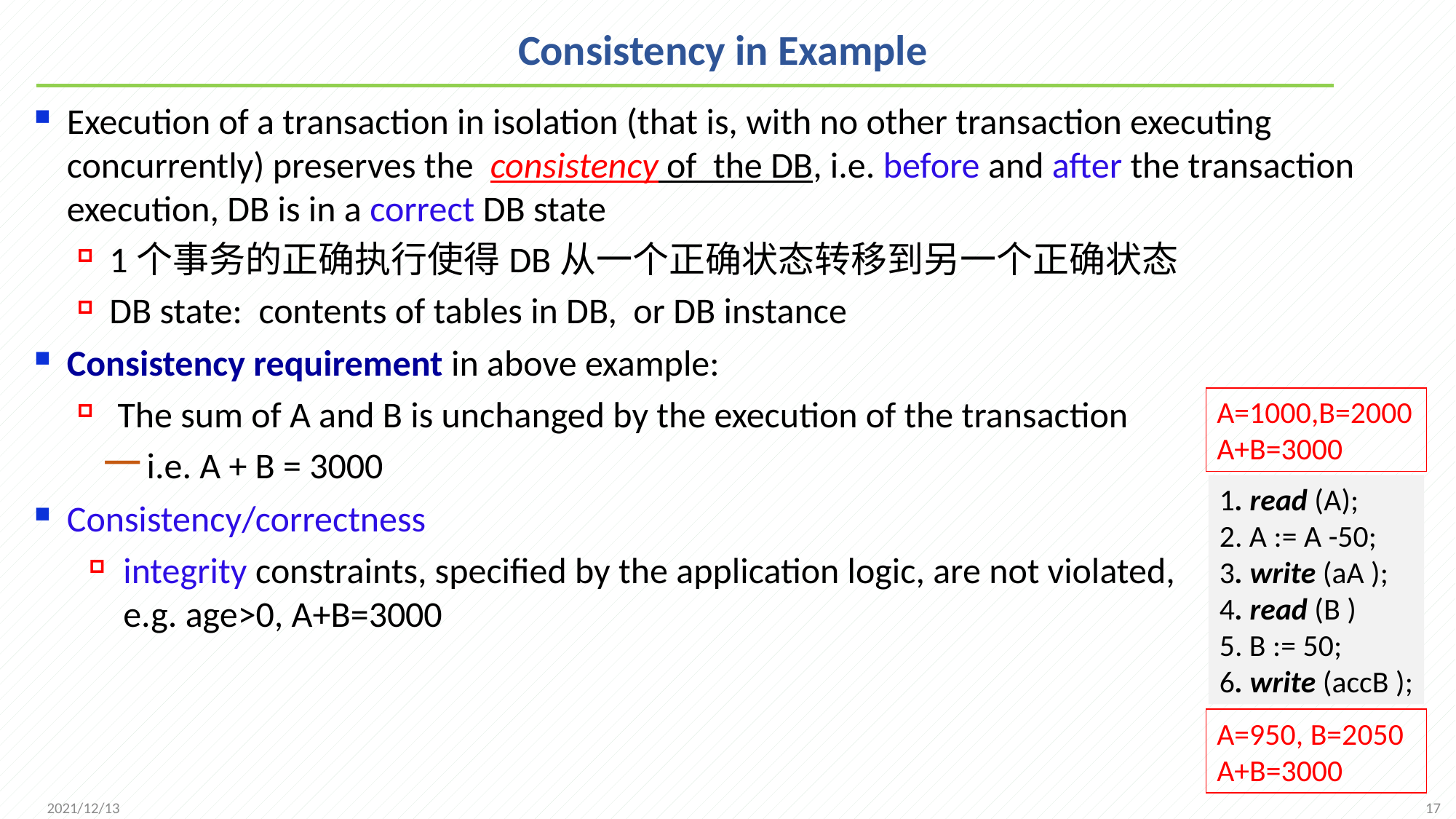

# Consistency in Example
Execution of a transaction in isolation (that is, with no other transaction executing concurrently) preserves the  consistency of  the DB, i.e. before and after the transaction execution, DB is in a correct DB state
1个事务的正确执行使得DB从一个正确状态转移到另一个正确状态
DB state:  contents of tables in DB,  or DB instance
Consistency requirement in above example:
 The sum of A and B is unchanged by the execution of the transaction
i.e. A + B = 3000
A=1000,B=2000
A+B=3000
1. read (A);
2. A := A -50;
3. write (aA );
4. read (B )
5. B := 50;
6. write (accB );
Consistency/correctness
integrity constraints, specified by the application logic, are not violated, e.g. age>0, A+B=3000

A=950, B=2050
A+B=3000
17
2021/12/13